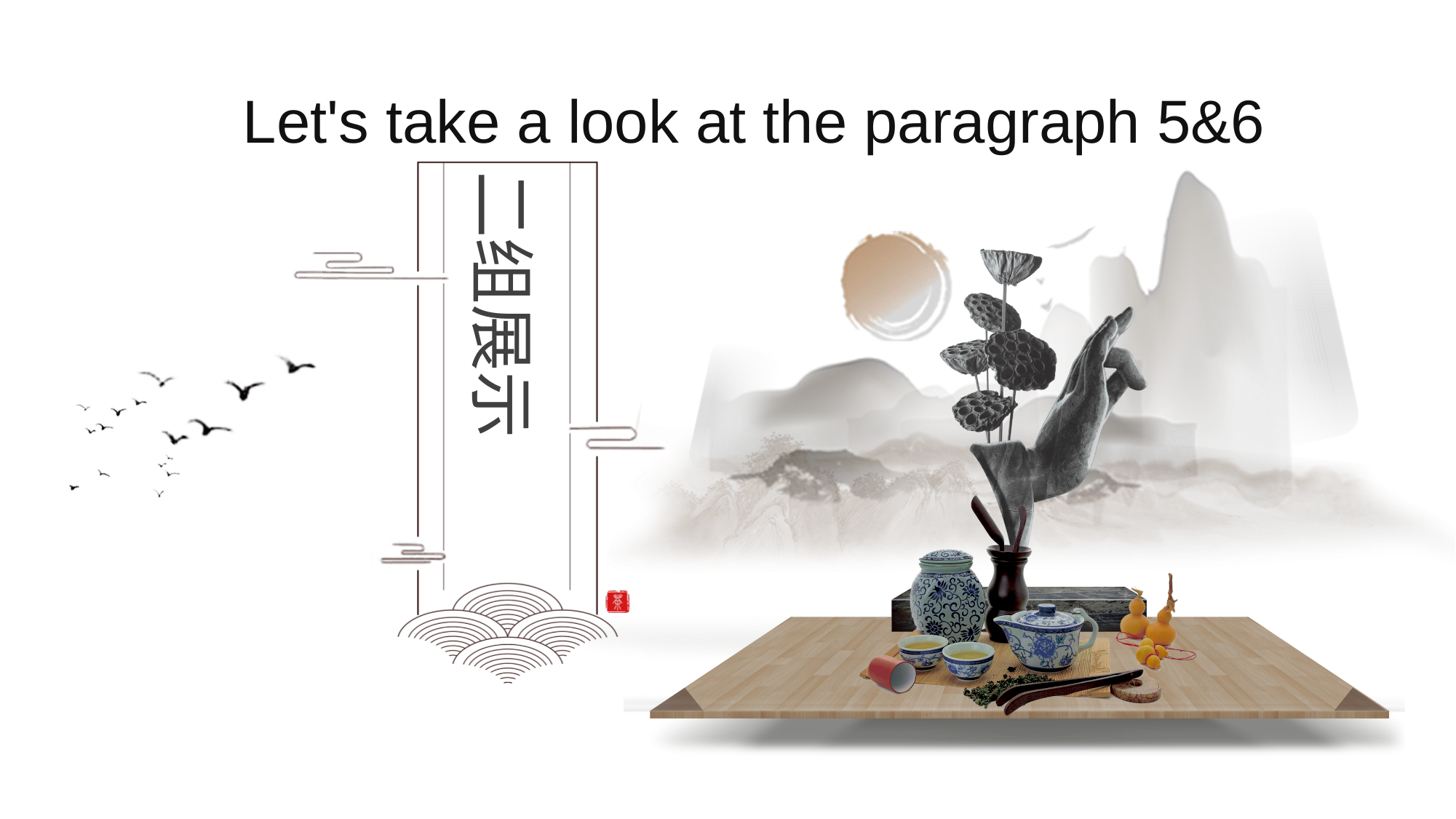

Let's take a look at the paragraph 5&6
二组展示